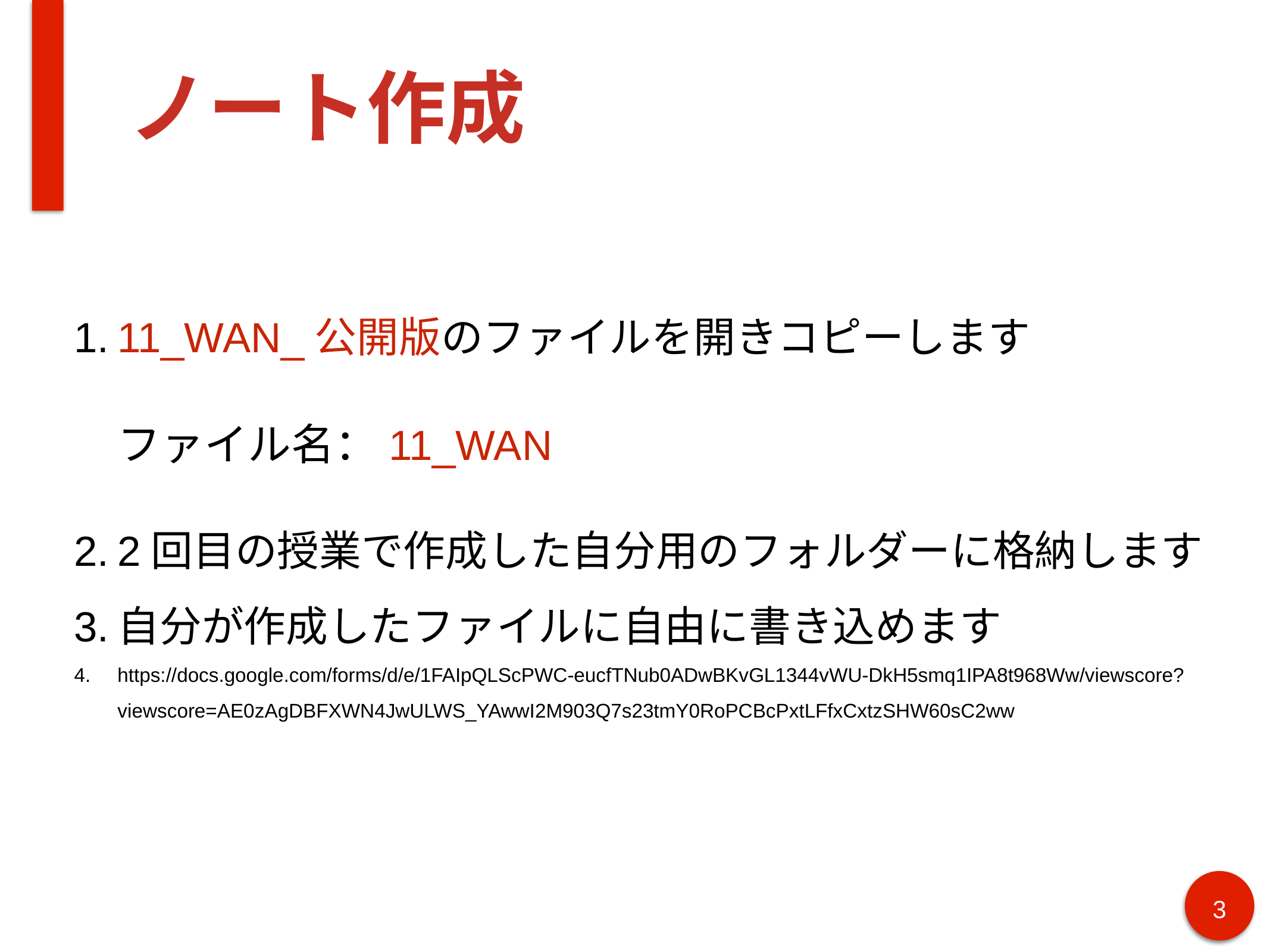

# ノート作成

11_WAN_公開版のファイルを開きコピーします
ファイル名：11_WAN
2回目の授業で作成した自分用のフォルダーに格納します
自分が作成したファイルに自由に書き込めます
https://docs.google.com/forms/d/e/1FAIpQLScPWC-eucfTNub0ADwBKvGL1344vWU-DkH5smq1IPA8t968Ww/viewscore?viewscore=AE0zAgDBFXWN4JwULWS_YAwwI2M903Q7s23tmY0RoPCBcPxtLFfxCxtzSHW60sC2ww
3